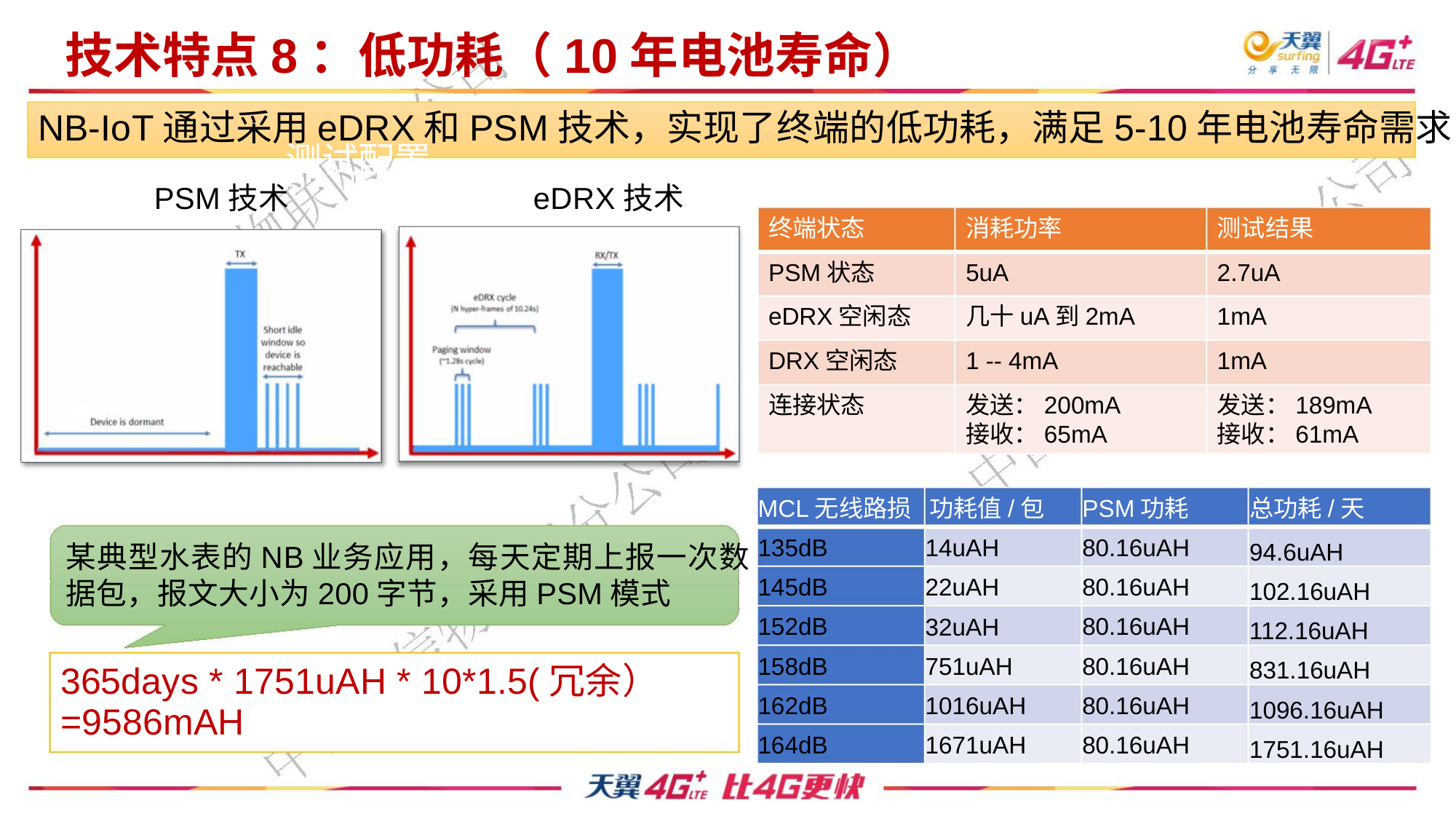

技术特点8：低功耗（10年电池寿命）
NB-IoT通过采用eDRX和PSM技术，实现了终端的低功耗，满足5-10年电池寿命需求
测试配置
PSM技术
eDRX技术
终端状态
PSM状态
消耗功率
5uA
测试结果
2.7uA
1mA
eDRX空闲态
DRX空闲态
连接状态
几十uA到2mA
1 -- 4mA
1mA
发送：200mA
接收：65mA
发送：189mA
接收：61mA
MCL无线路损 功耗值/包
PSM功耗
总功耗/天
135dB
145dB
152dB
158dB
162dB
164dB
14uAH
80.16uAH
80.16uAH
80.16uAH
80.16uAH
80.16uAH
80.16uAH
94.6uAH
某典型水表的NB业务应用，每天定期上报一次数
据包，报文大小为200字节，采用PSM模式
22uAH
102.16uAH
112.16uAH
831.16uAH
1096.16uAH
1751.16uAH
32uAH
751uAH
1016uAH
1671uAH
365days * 1751uAH * 10*1.5(冗余）
=9586mAH